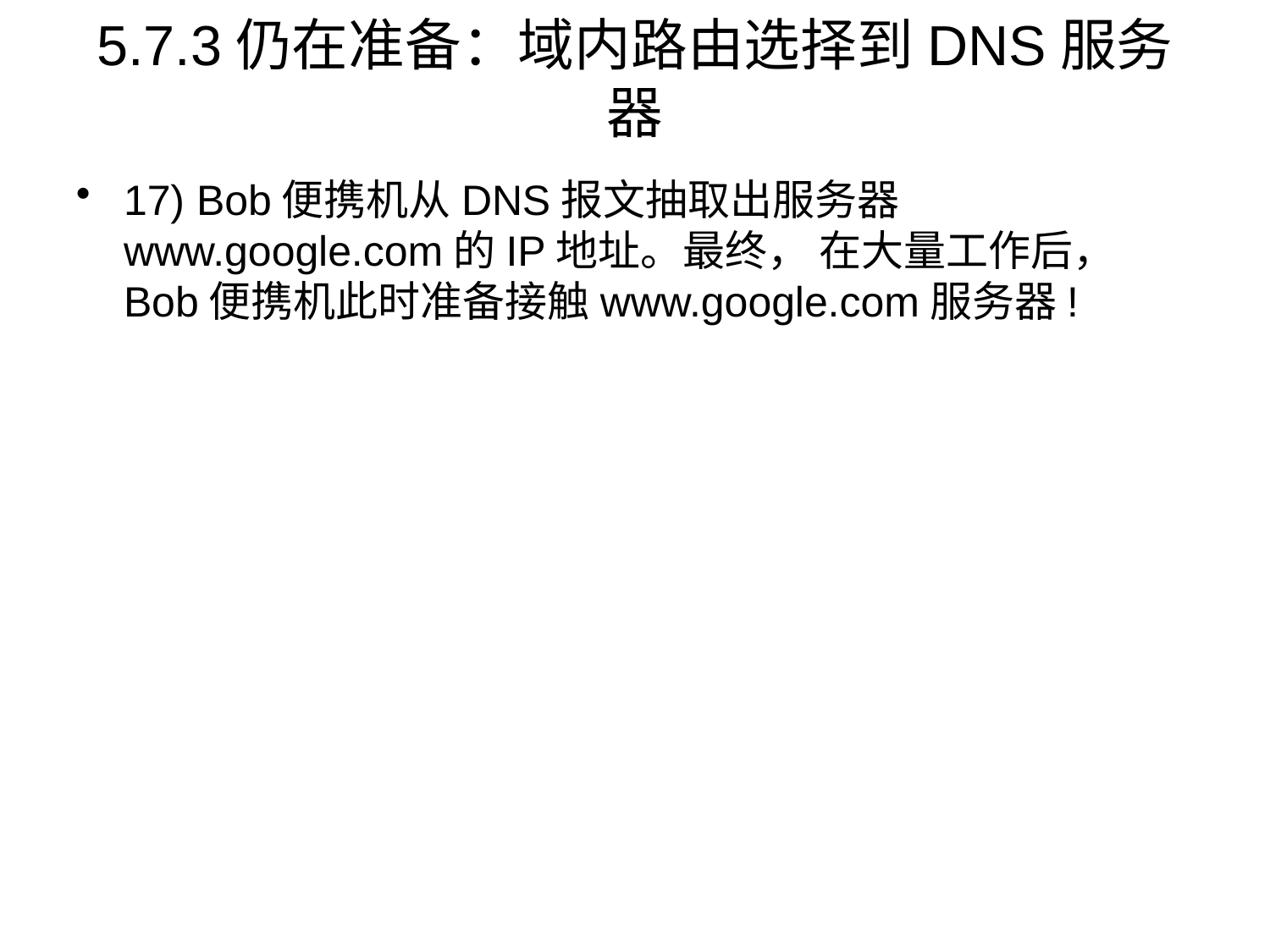

# 5.7.3仍在准备：域内路由选择到DNS服务器
17) Bob便携机从DNS报文抽取出服务器www.google.com的IP地址。最终， 在大量工作后， Bob便携机此时准备接触www.google.com服务器!